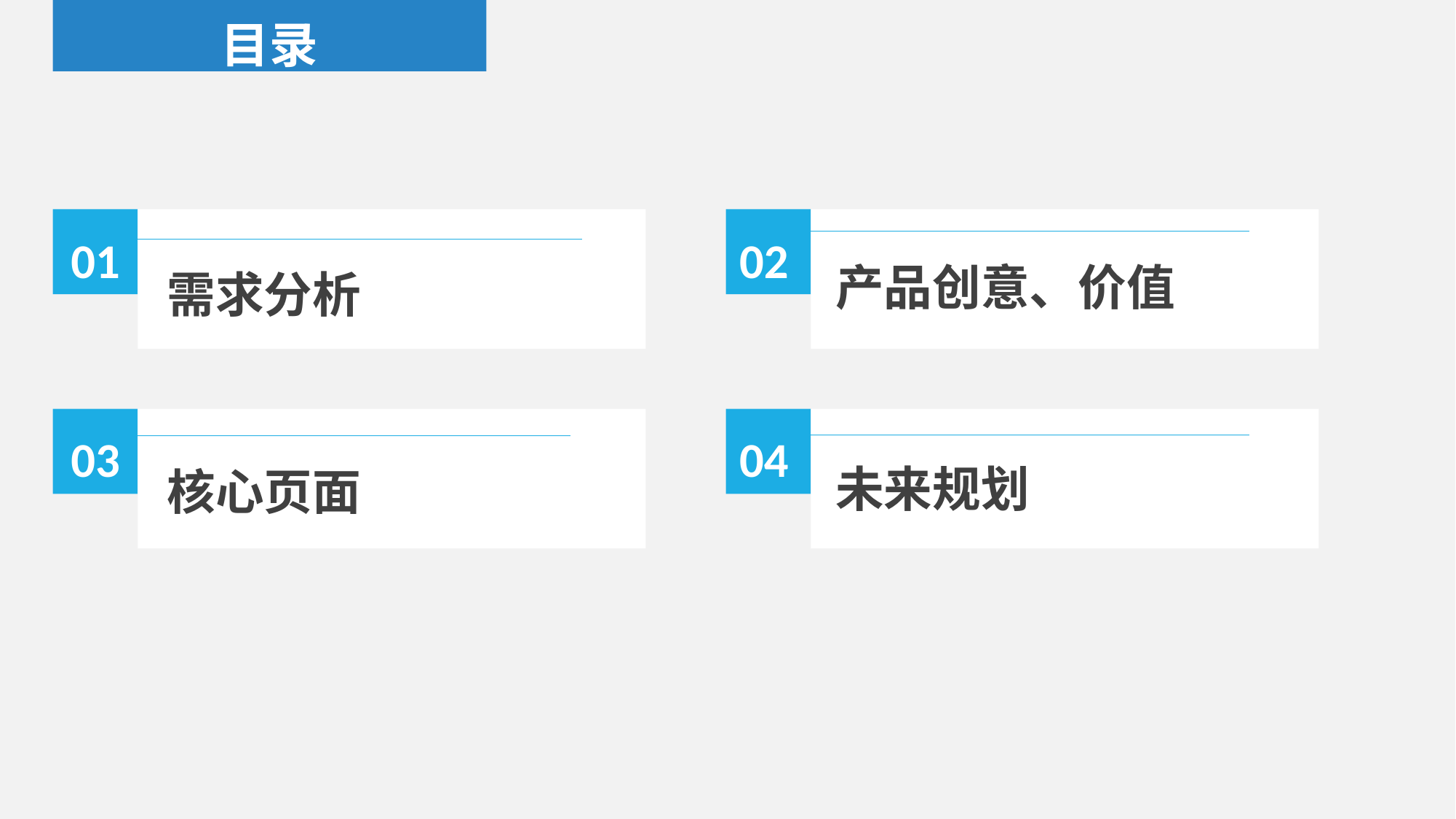

目录
01
02
产品创意、价值
需求分析
03
04
未来规划
核心页面